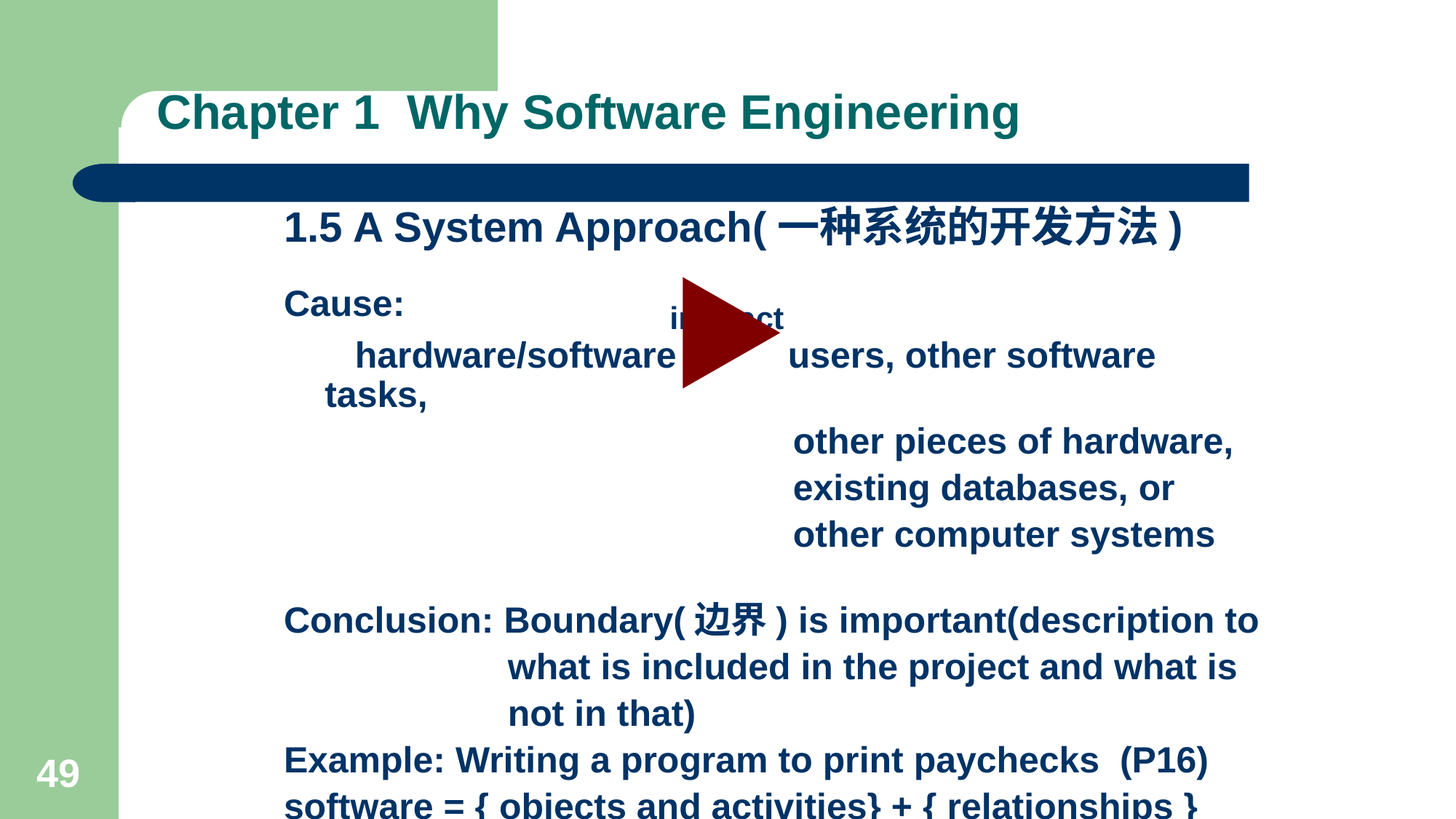

# Chapter 1  Why Software Engineering
1.5 A System Approach(一种系统的开发方法)
Cause:                          interact
       hardware/software           users, other software tasks,
                                                  other pieces of hardware,
                                                  existing databases, or
                                                  other computer systems
Conclusion: Boundary(边界) is important(description to
                      what is included in the project and what is
                      not in that)
Example: Writing a program to print paychecks  (P16)
software = { objects and activities} + { relationships }
an activity = inputs+actions+outputs

49